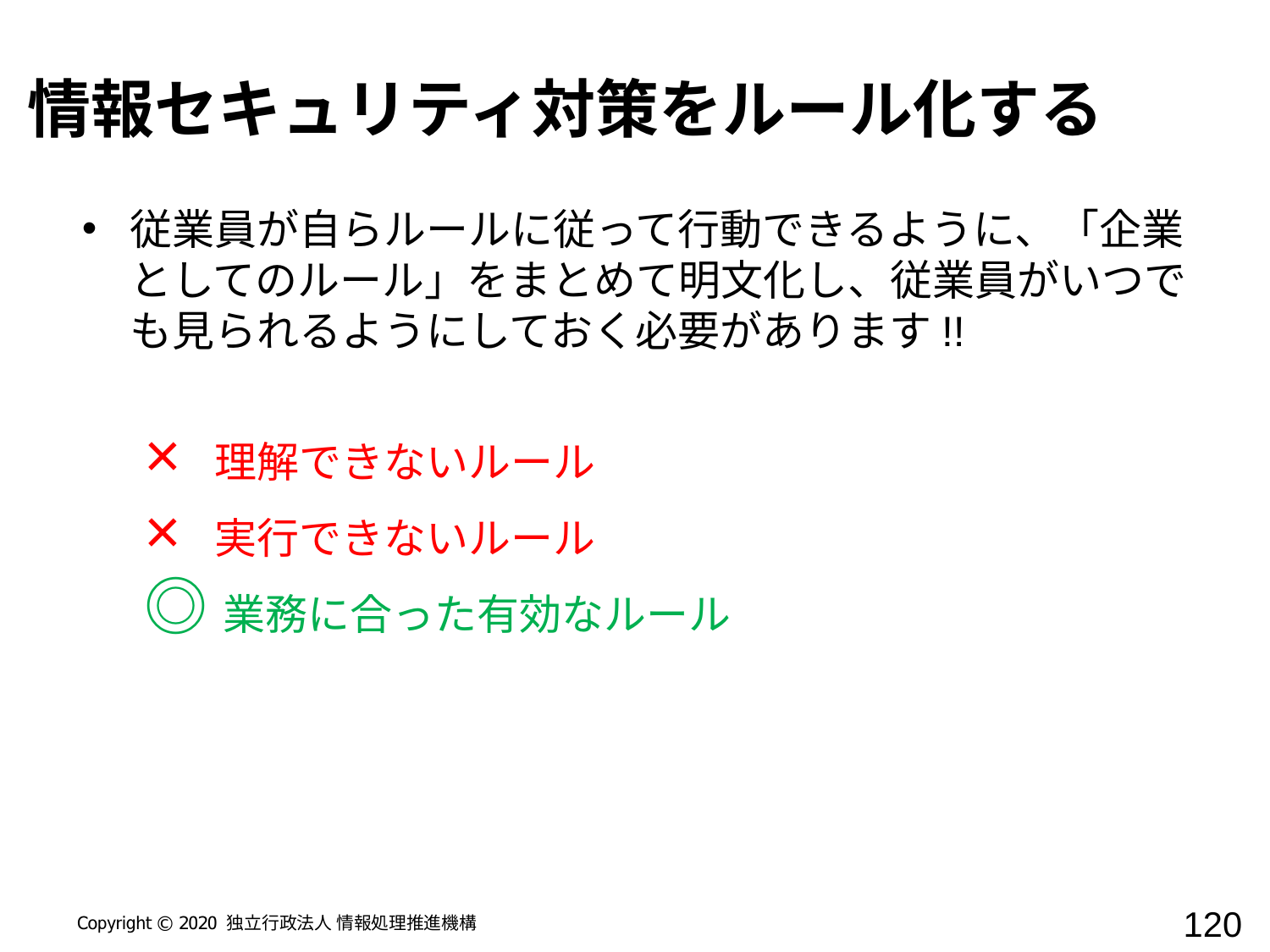

# 情報セキュリティ対策をルール化する
従業員が自らルールに従って行動できるように、「企業としてのルール」をまとめて明文化し、従業員がいつでも見られるようにしておく必要があります!!

× 理解できないルール
× 実行できないルール
◎業務に合った有効なルール